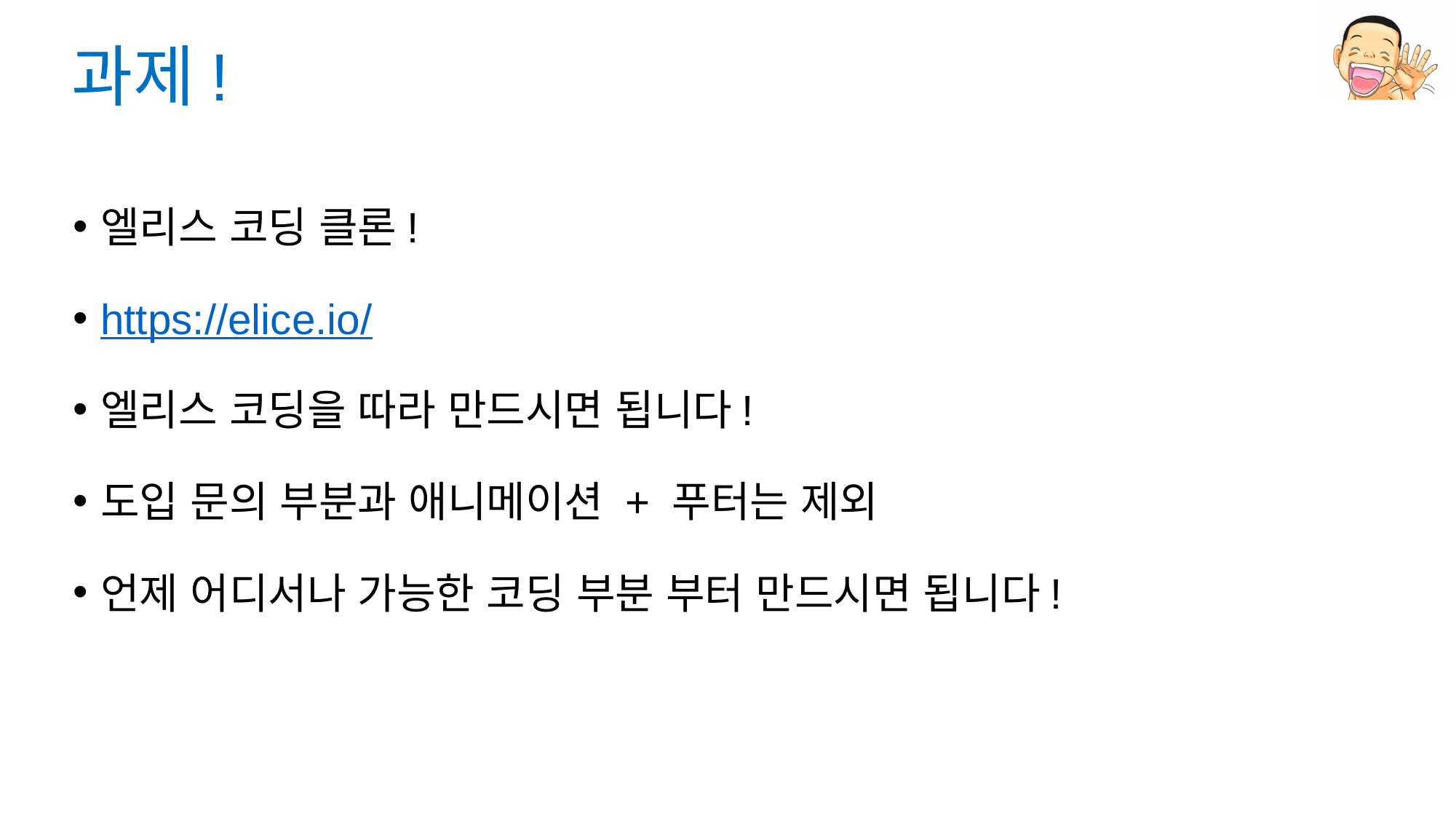

# 과제!
엘리스 코딩 클론!
https://elice.io/
엘리스 코딩을 따라 만드시면 됩니다!
도입 문의 부분과 애니메이션 + 푸터는 제외
언제 어디서나 가능한 코딩 부분 부터 만드시면 됩니다!